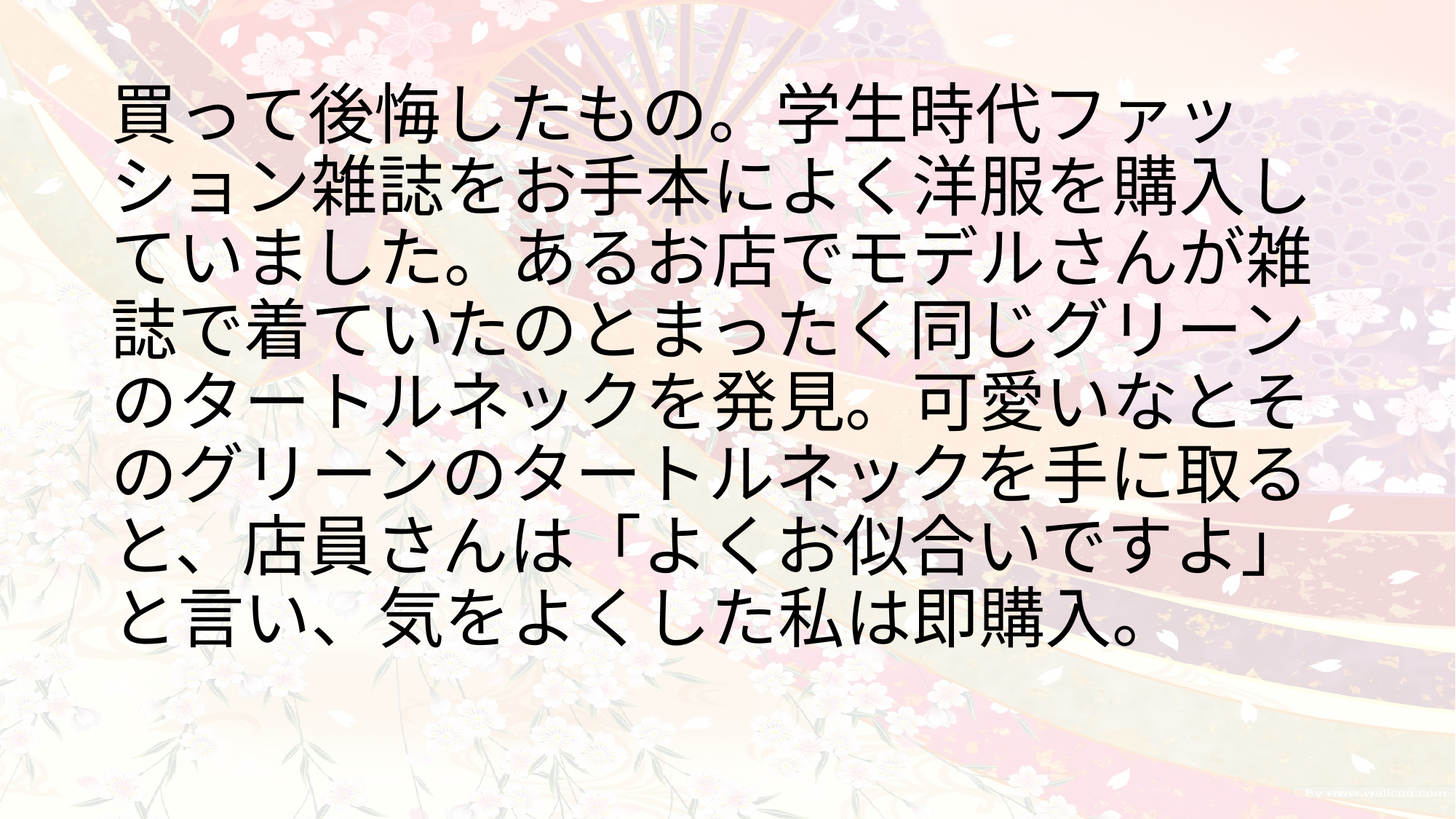

買って後悔したもの。学生時代ファッション雑誌をお手本によく洋服を購入していました。あるお店でモデルさんが雑誌で着ていたのとまったく同じグリーンのタートルネックを発見。可愛いなとそのグリーンのタートルネックを手に取ると、店員さんは「よくお似合いですよ」と言い、気をよくした私は即購入。